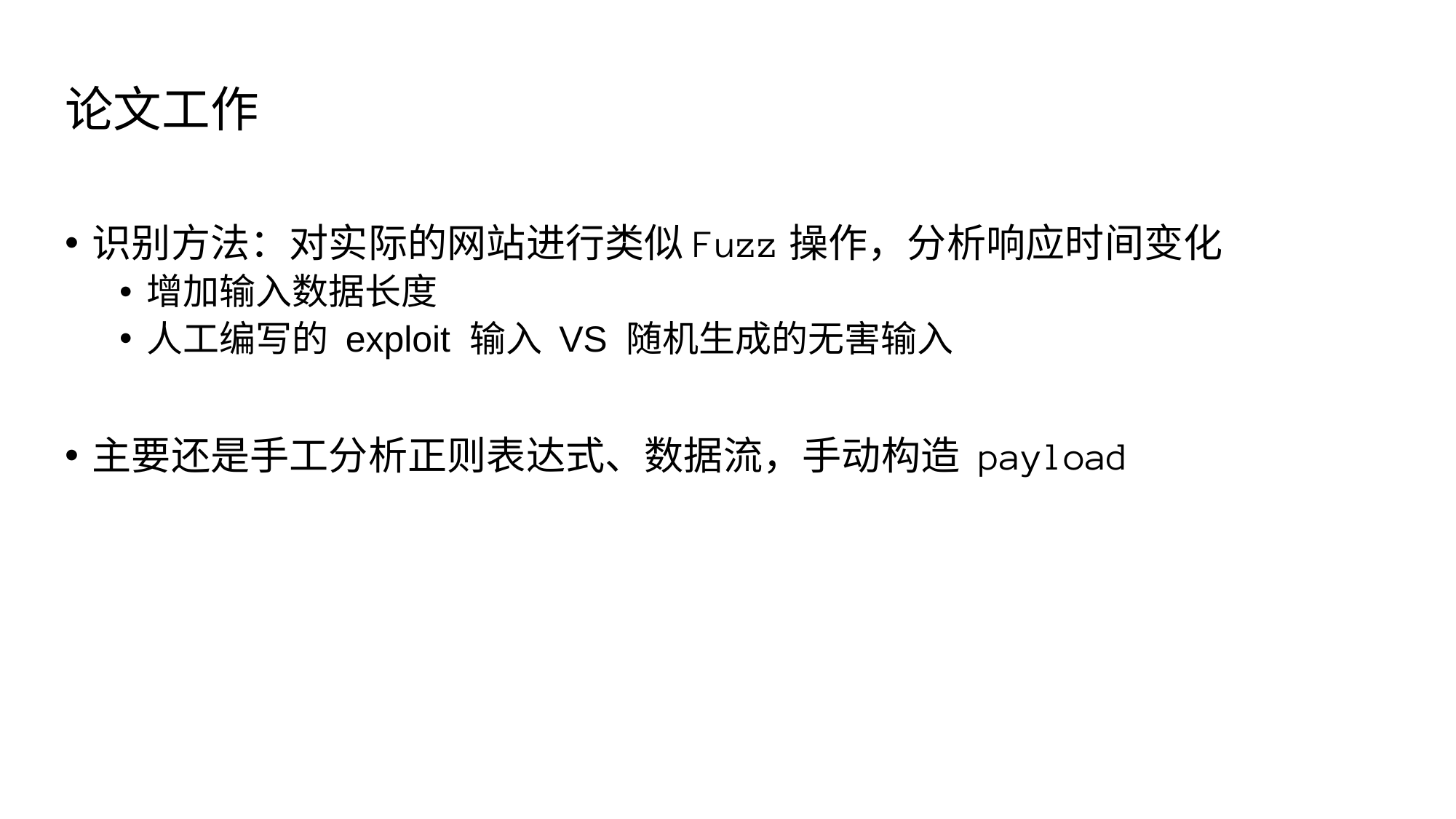

# 论文工作
识别方法：对实际的网站进行类似Fuzz操作，分析响应时间变化
增加输入数据长度
人工编写的 exploit 输入 VS 随机生成的无害输入

主要还是手工分析正则表达式、数据流，手动构造 payload